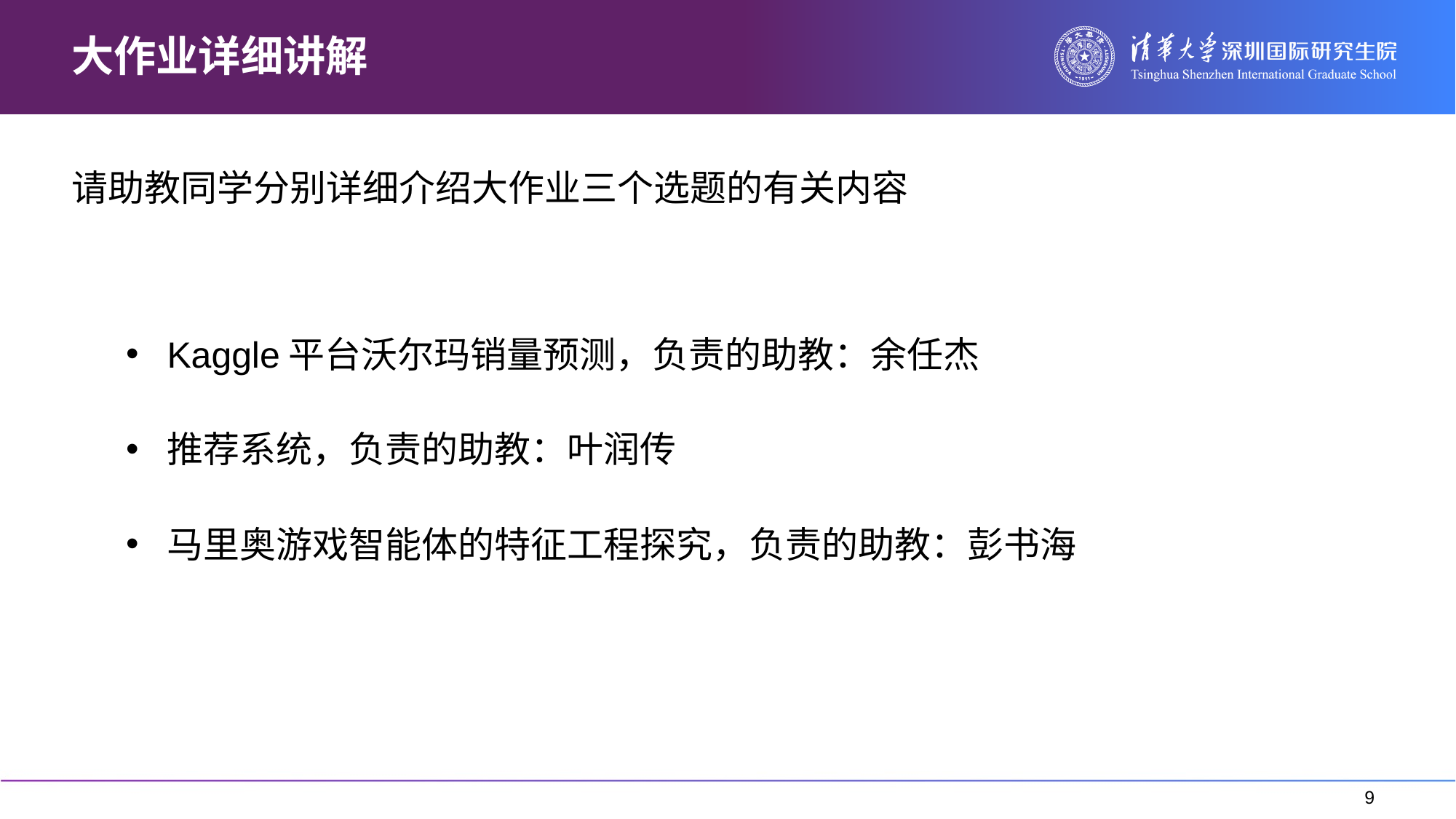

# 大作业详细讲解
请助教同学分别详细介绍大作业三个选题的有关内容

Kaggle平台沃尔玛销量预测，负责的助教：余任杰
推荐系统，负责的助教：叶润传
马里奥游戏智能体的特征工程探究，负责的助教：彭书海
9